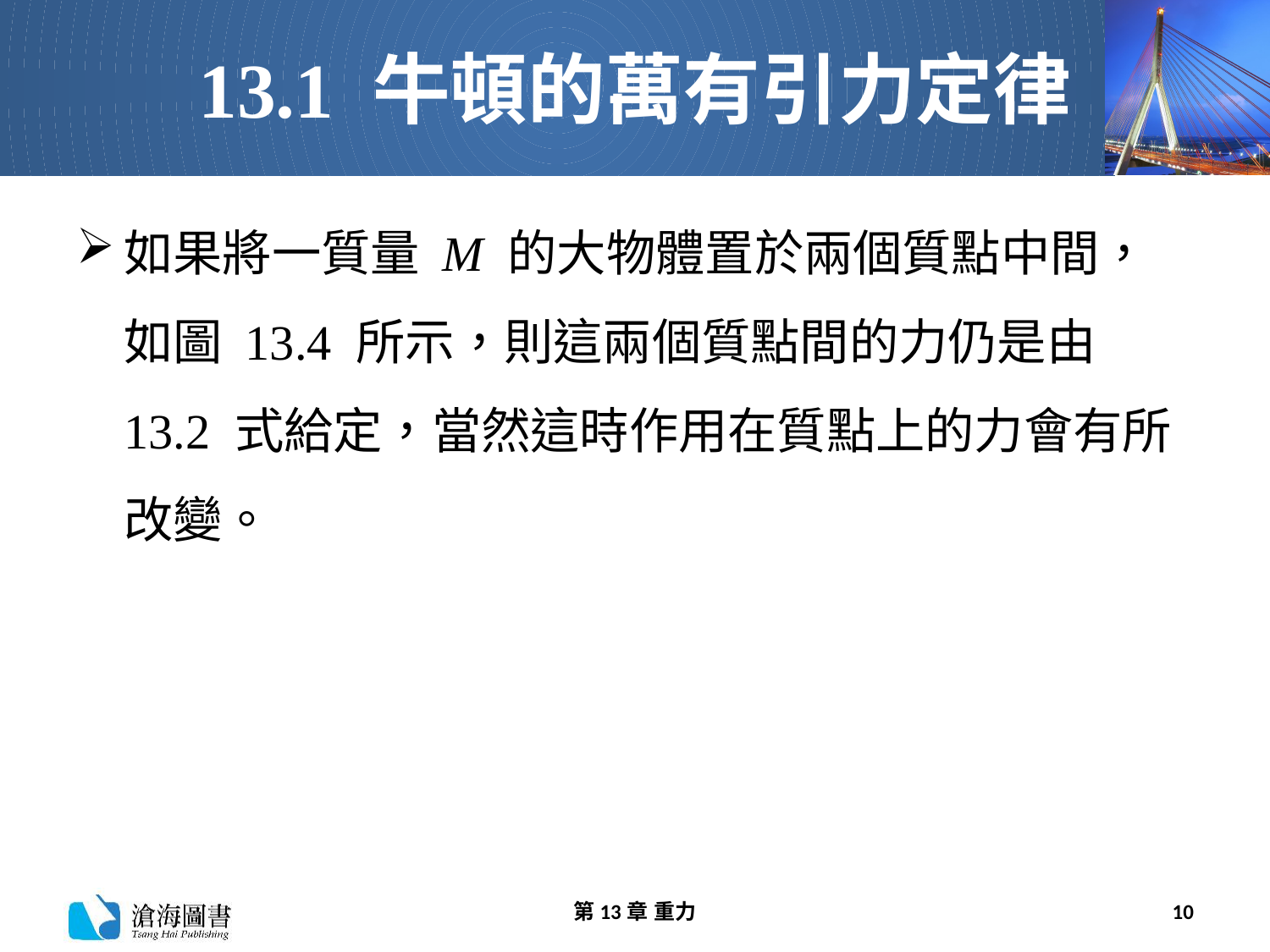

# 13.1 牛頓的萬有引力定律
如果將一質量 M 的大物體置於兩個質點中間，如圖 13.4 所示，則這兩個質點間的力仍是由 13.2 式給定，當然這時作用在質點上的力會有所改變。
第13章 重力
10